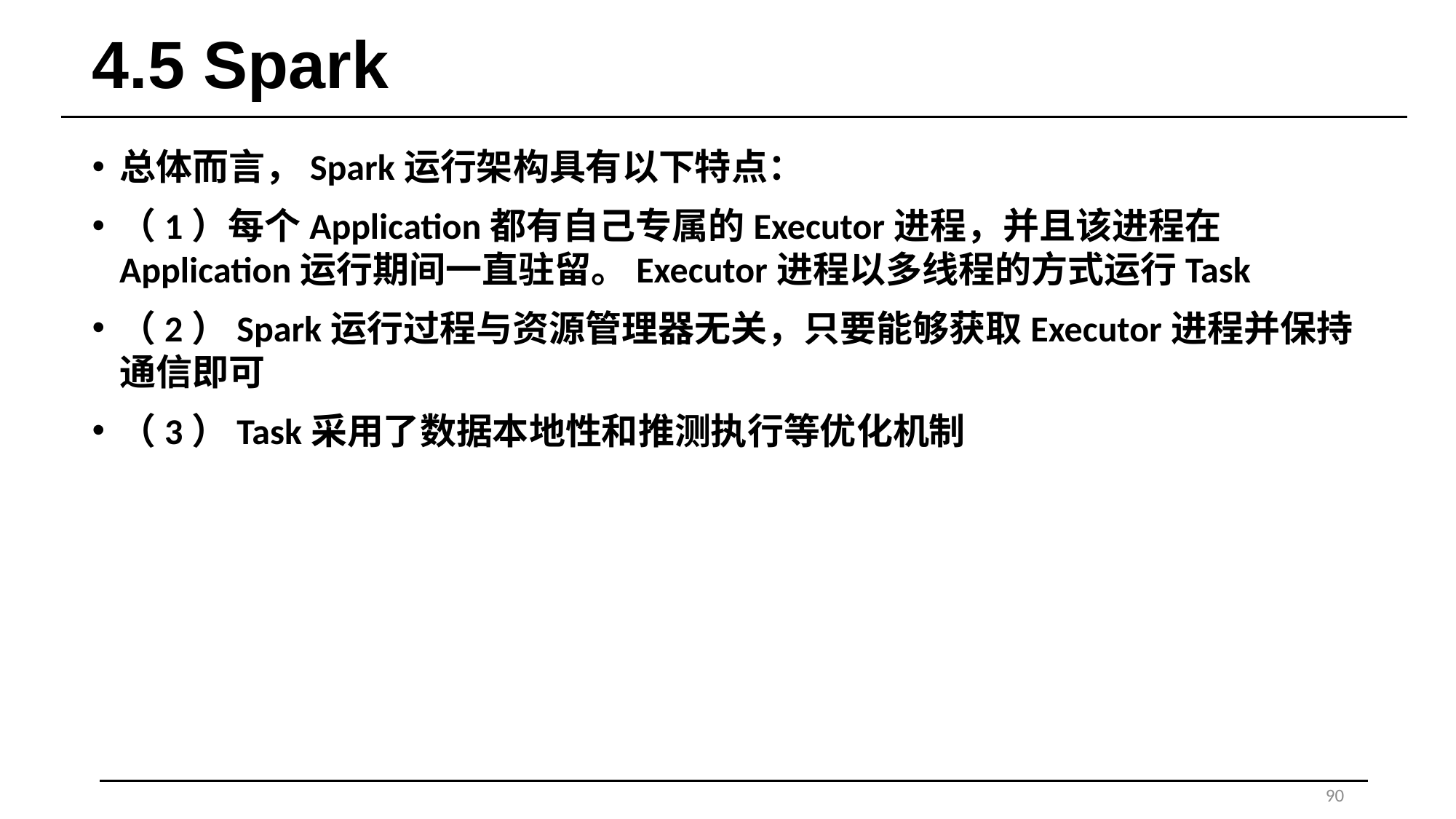

# 4.5 Spark
总体而言，Spark运行架构具有以下特点：
（1）每个Application都有自己专属的Executor进程，并且该进程在Application运行期间一直驻留。Executor进程以多线程的方式运行Task
（2）Spark运行过程与资源管理器无关，只要能够获取Executor进程并保持通信即可
（3）Task采用了数据本地性和推测执行等优化机制
90